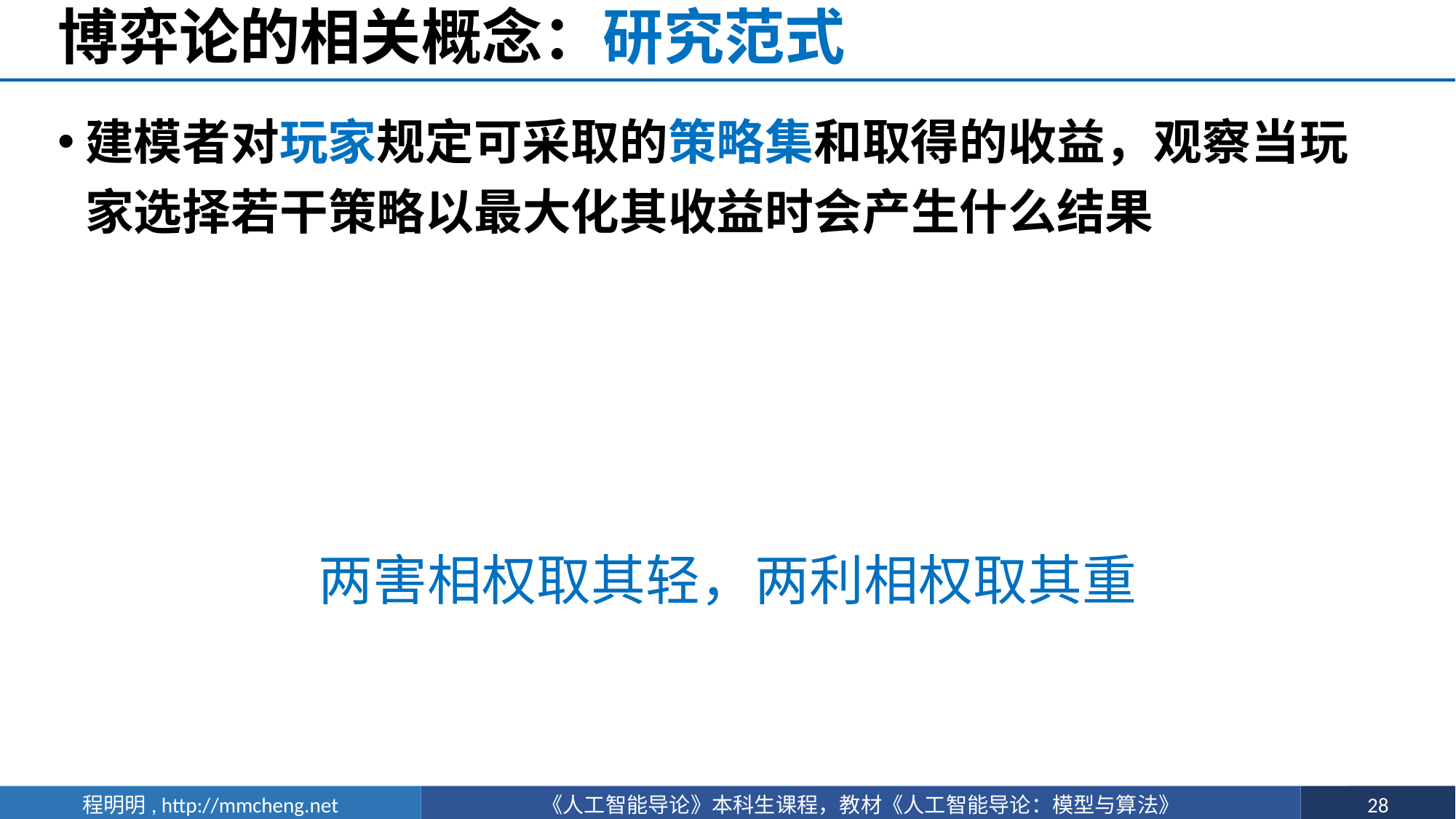

# 博弈论的相关概念：研究范式
建模者对玩家规定可采取的策略集和取得的收益，观察当玩家选择若干策略以最大化其收益时会产生什么结果

两害相权取其轻，两利相权取其重